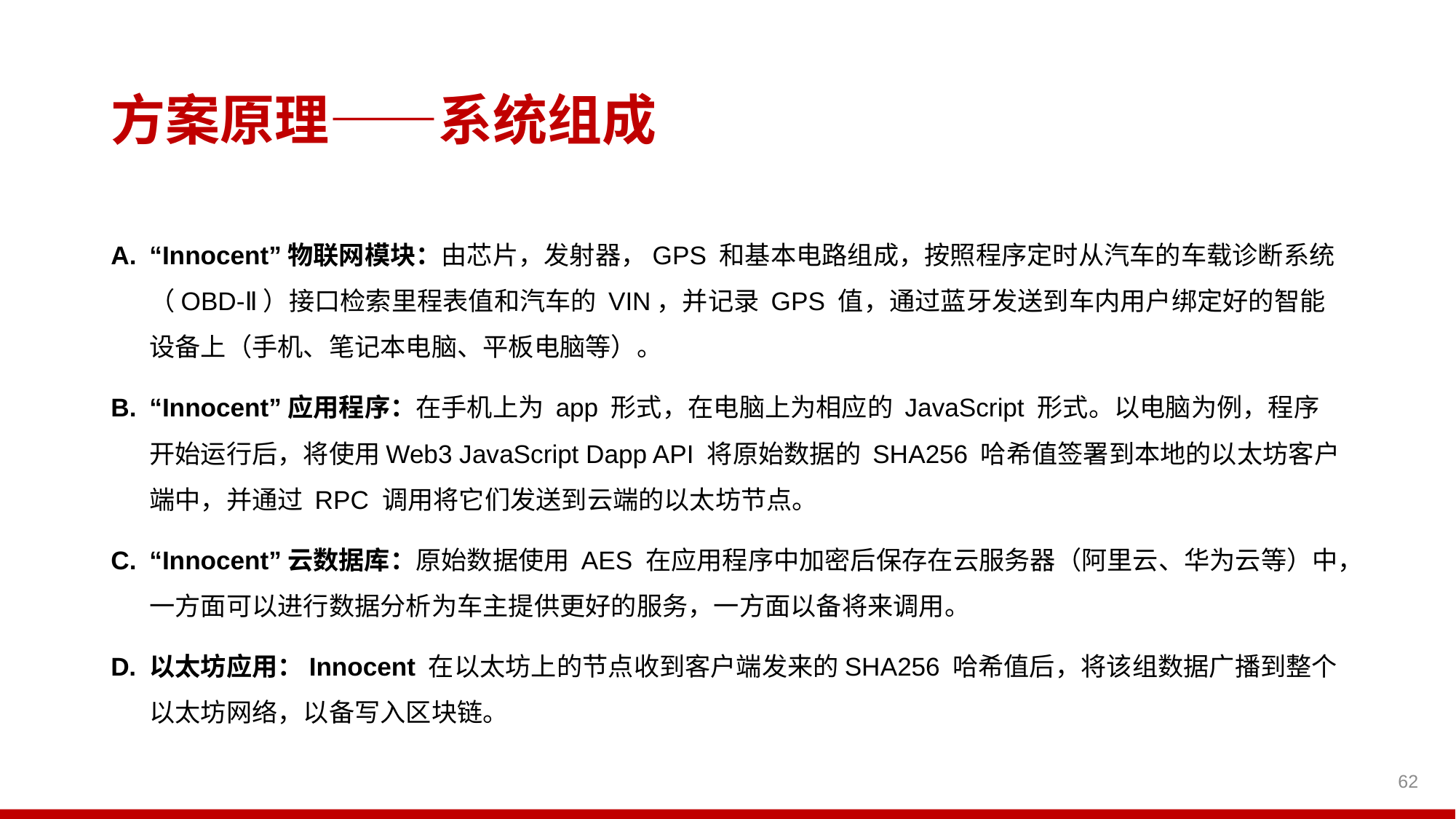

方案原理——系统组成
“Innocent”物联网模块：由芯片，发射器，GPS 和基本电路组成，按照程序定时从汽车的车载诊断系统（OBD-Ⅱ）接口检索里程表值和汽车的 VIN，并记录 GPS 值，通过蓝牙发送到车内用户绑定好的智能设备上（手机、笔记本电脑、平板电脑等）。
“Innocent”应用程序：在手机上为 app 形式，在电脑上为相应的 JavaScript 形式。以电脑为例，程序开始运行后，将使用Web3 JavaScript Dapp API 将原始数据的 SHA256 哈希值签署到本地的以太坊客户端中，并通过 RPC 调用将它们发送到云端的以太坊节点。
“Innocent”云数据库：原始数据使用 AES 在应用程序中加密后保存在云服务器（阿里云、华为云等）中，一方面可以进行数据分析为车主提供更好的服务，一方面以备将来调用。
以太坊应用：Innocent 在以太坊上的节点收到客户端发来的SHA256 哈希值后，将该组数据广播到整个以太坊网络，以备写入区块链。
62